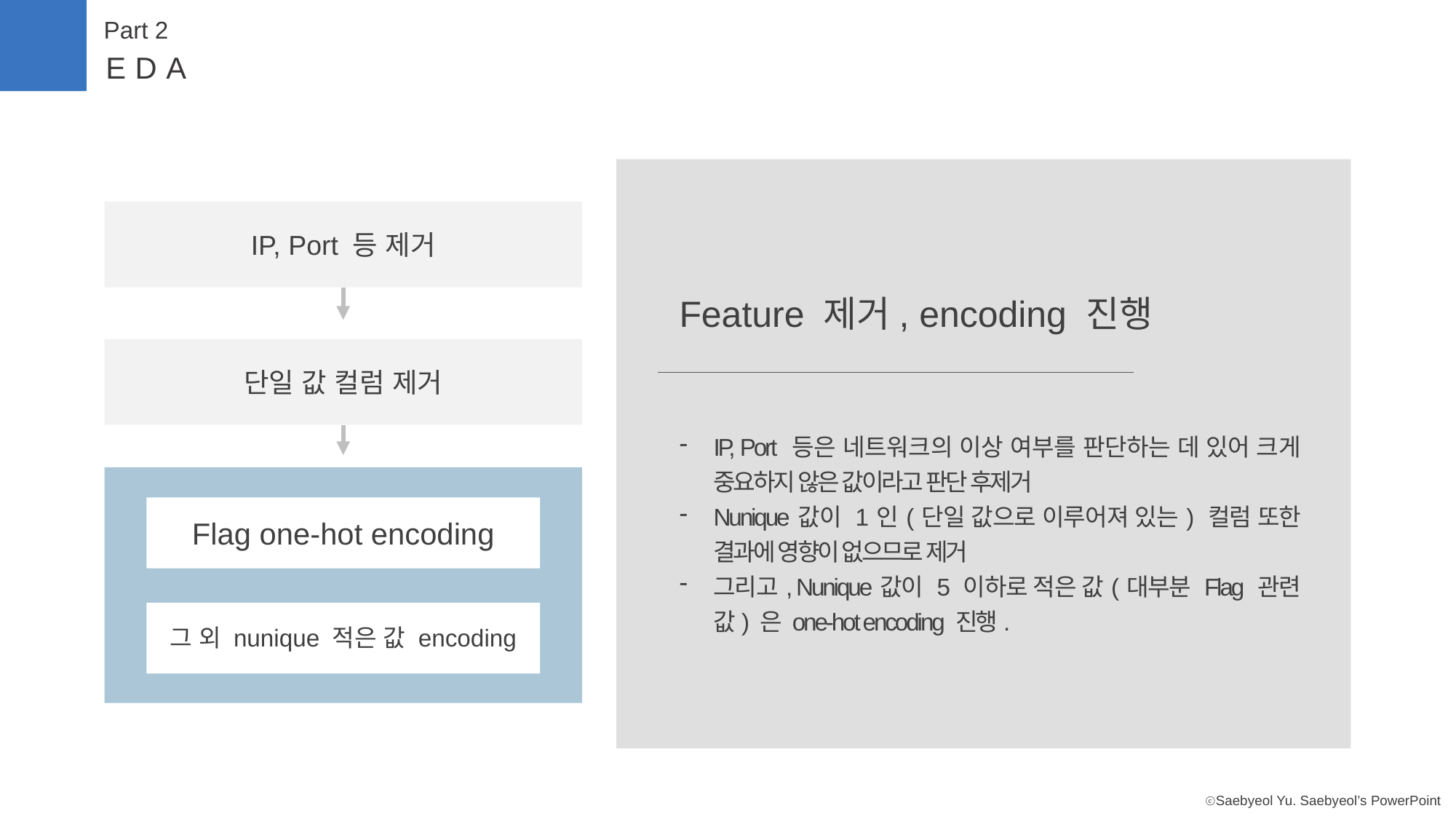

Part 2
EDA

IP, Port 등 제거
Feature 제거, encoding 진행

단일 값 컬럼 제거
IP, Port 등은 네트워크의 이상 여부를 판단하는 데 있어 크게 중요하지 않은 값이라고 판단 후제거
Nunique값이 1인(단일 값으로 이루어져 있는) 컬럼 또한 결과에 영향이 없으므로 제거
그리고, Nunique값이 5 이하로 적은 값(대부분 Flag 관련 값) 은 one-hot encoding 진행.

Flag one-hot encoding

그 외 nunique 적은 값 encoding